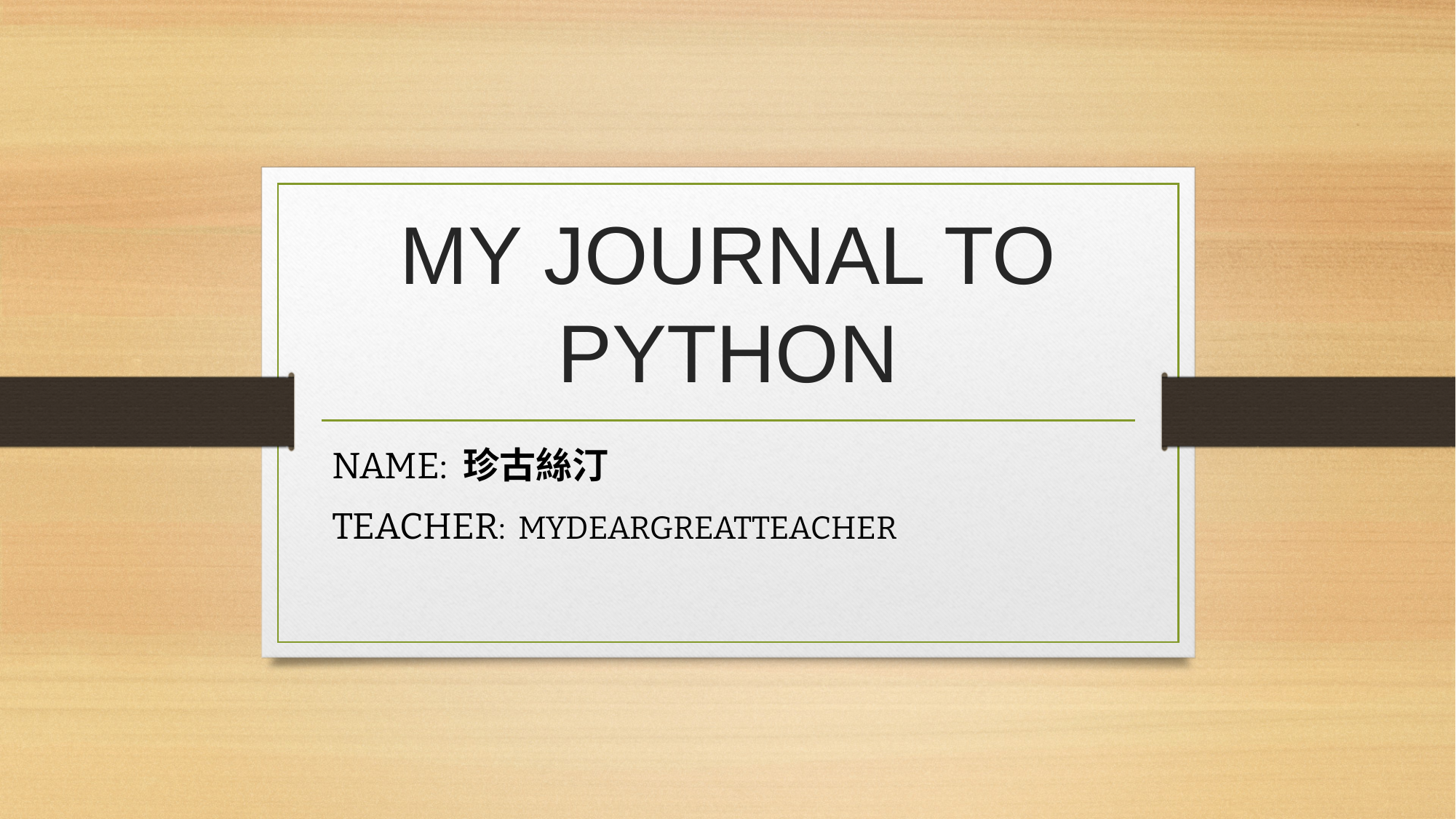

# MY JOURNAL TO PYTHON
NAME: 珍古絲汀
TEACHER:  MYDEARGREATTEACHER